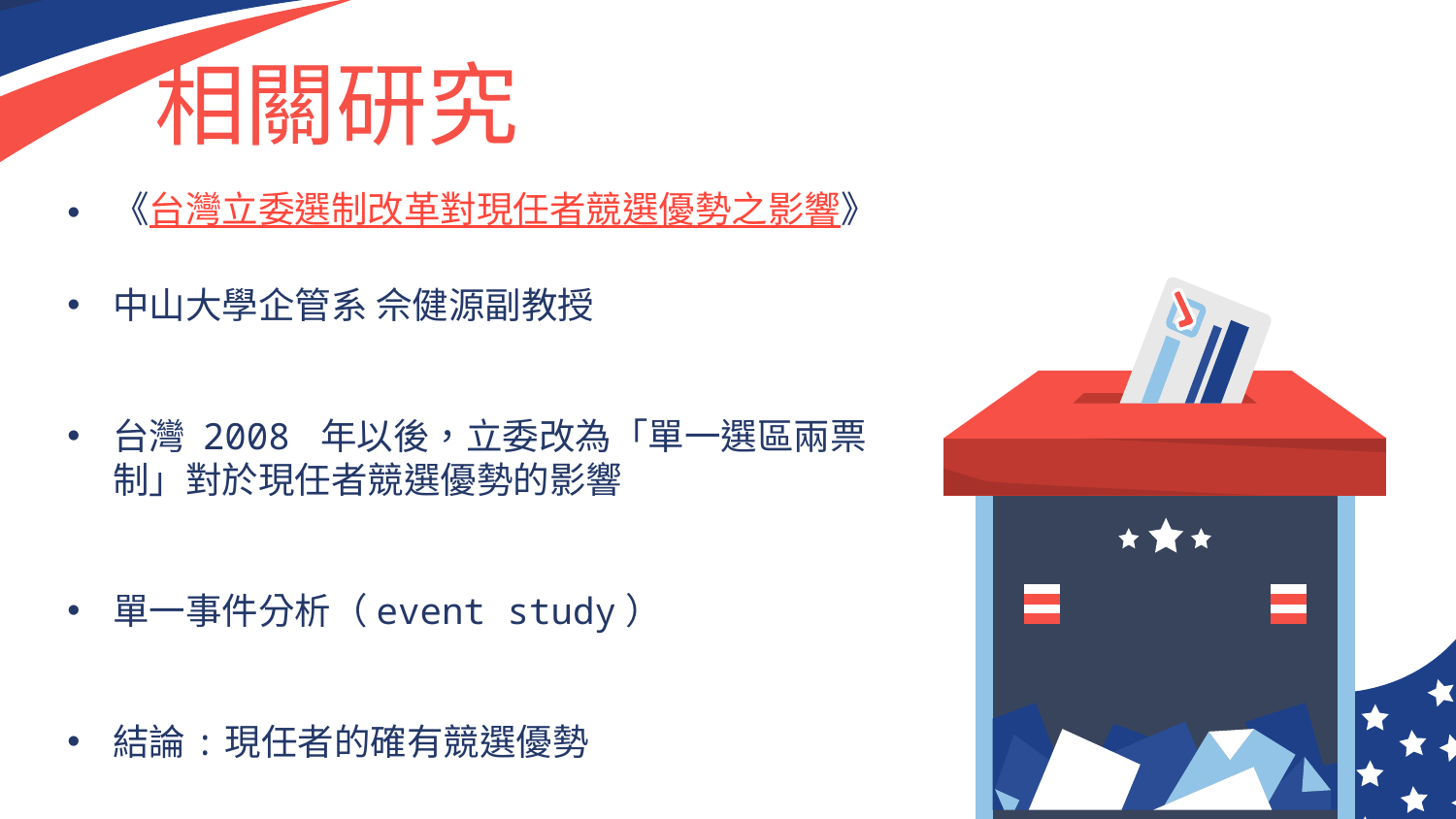

# 相關研究
《台灣立委選制改革對現任者競選優勢之影響》

中山大學企管系 佘健源副教授

台灣 2008 年以後，立委改為「單一選區兩票制」對於現任者競選優勢的影響

單一事件分析（event study）

結論:現任者的確有競選優勢